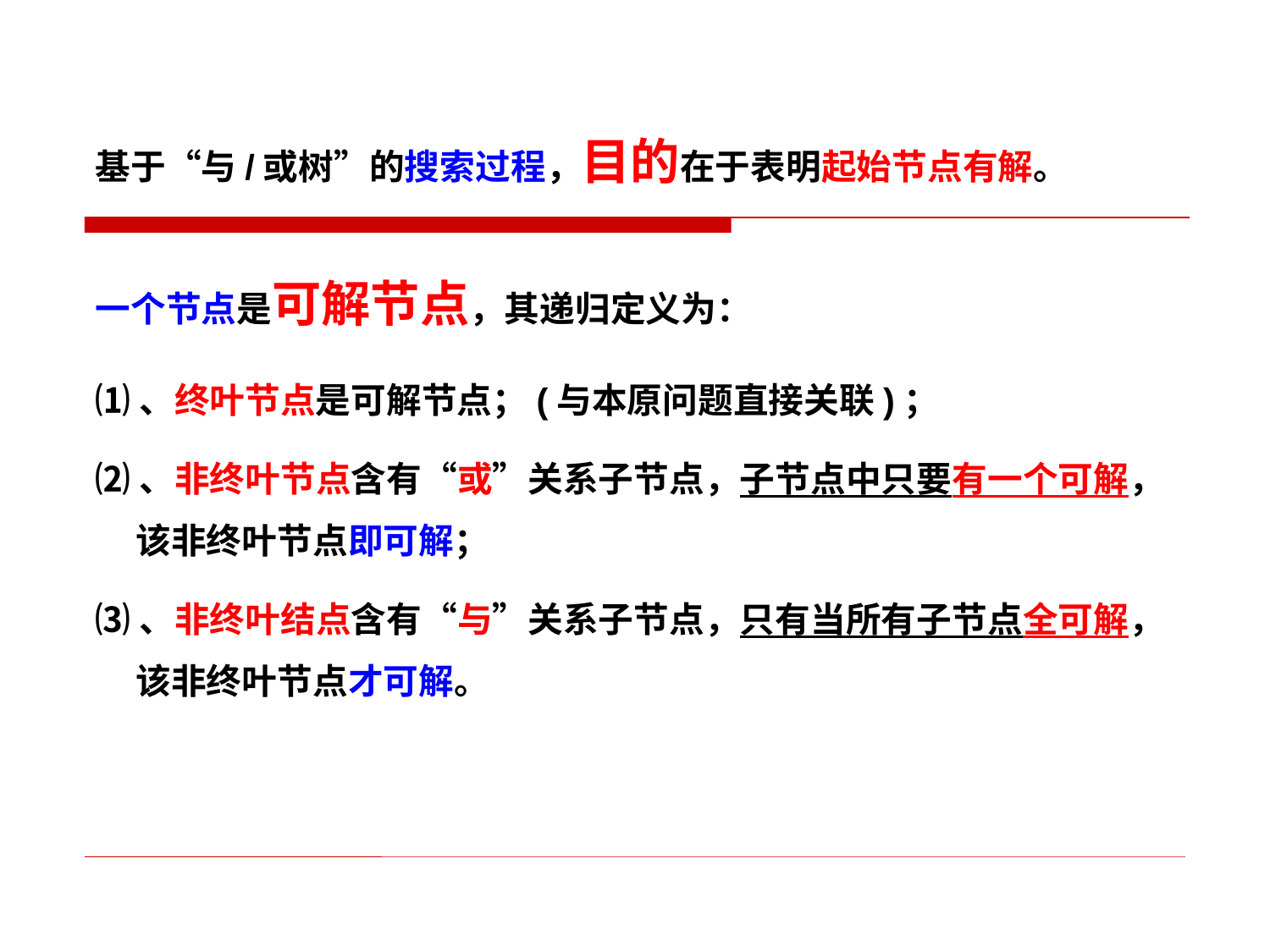

基于“与/或树”的搜索过程，目的在于表明起始节点有解。
一个节点是可解节点，其递归定义为：

⑴、终叶节点是可解节点；(与本原问题直接关联)；

⑵、非终叶节点含有“或”关系子节点，子节点中只要有一个可解，
    该非终叶节点即可解；

⑶、非终叶结点含有“与”关系子节点，只有当所有子节点全可解，
    该非终叶节点才可解。